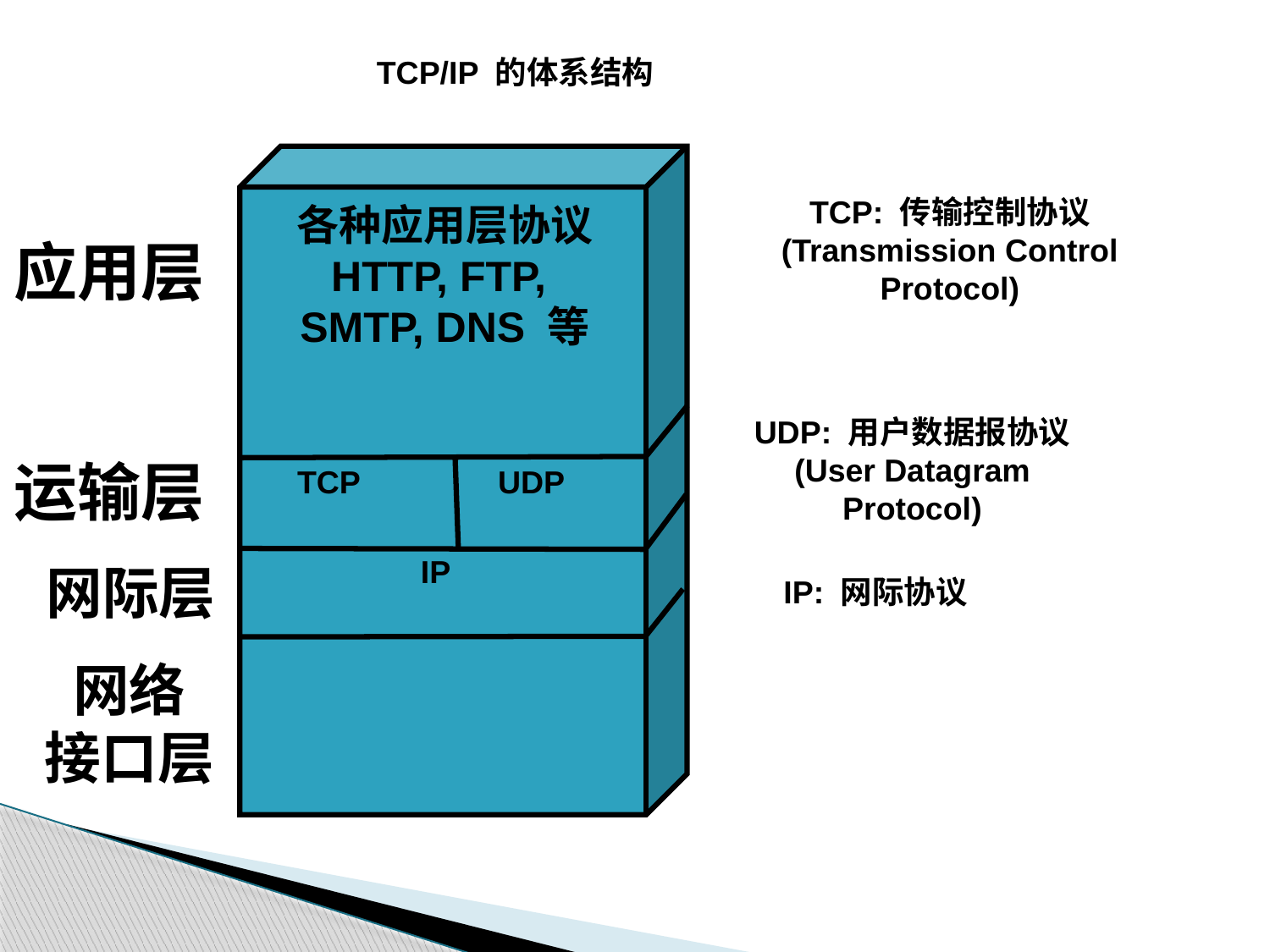

TCP/IP 的体系结构

TCP: 传输控制协议
(Transmission Control
Protocol)
各种应用层协议
HTTP, FTP,
SMTP, DNS 等
应用层

UDP: 用户数据报协议
(User Datagram
Protocol)
运输层
TCP

UDP

IP
网际层
IP: 网际协议

网络
接口层